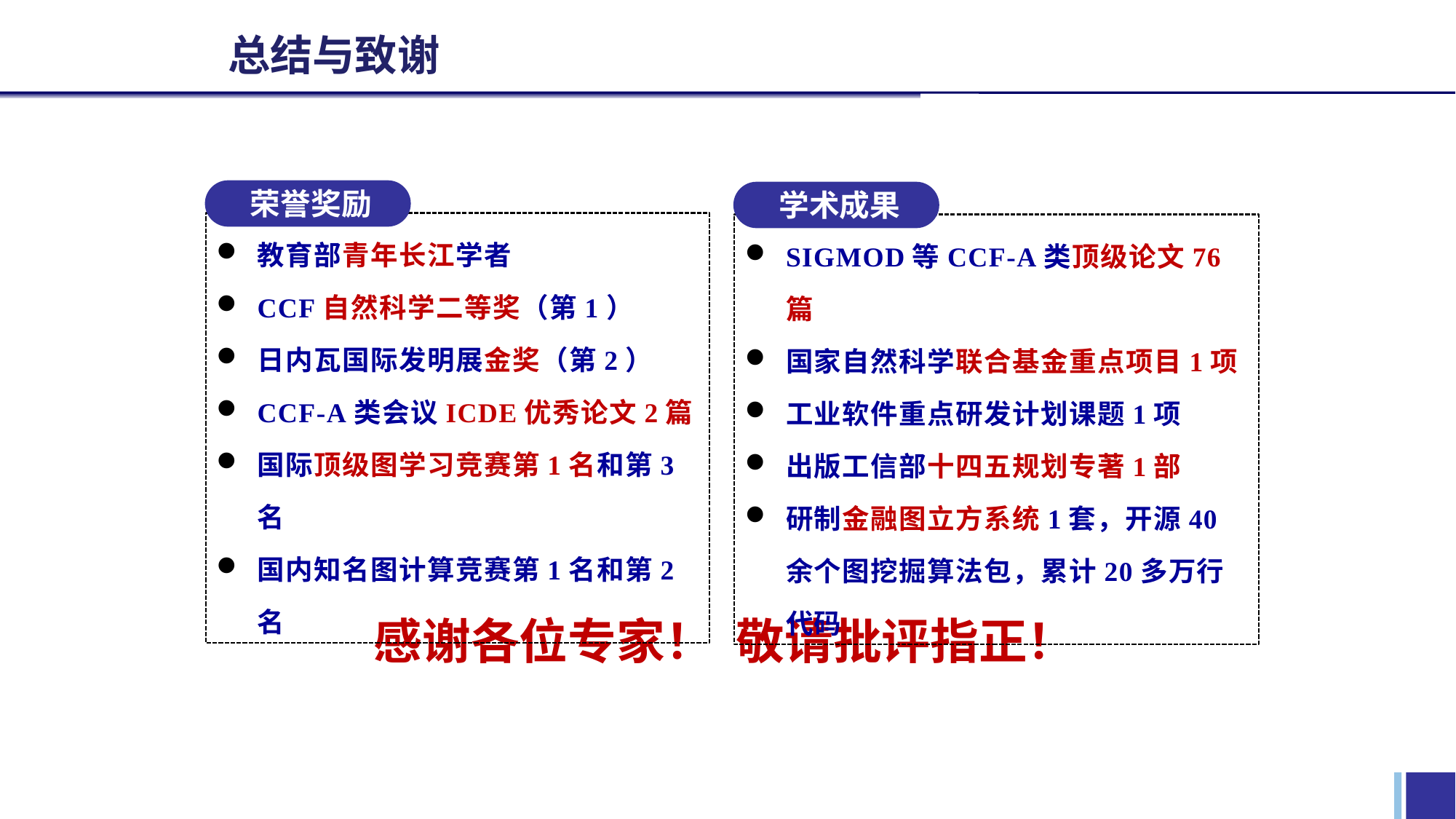

总结与致谢
荣誉奖励

教育部青年长江学者
CCF自然科学二等奖（第1）
日内瓦国际发明展金奖（第2）
CCF-A类会议ICDE优秀论文2篇
国际顶级图学习竞赛第1名和第3名
国内知名图计算竞赛第1名和第2名
学术成果

SIGMOD等CCF-A类顶级论文76篇
国家自然科学联合基金重点项目1项
工业软件重点研发计划课题1项
出版工信部十四五规划专著1部
研制金融图立方系统1套，开源40余个图挖掘算法包，累计20多万行代码
感谢各位专家！  敬请批评指正！
47